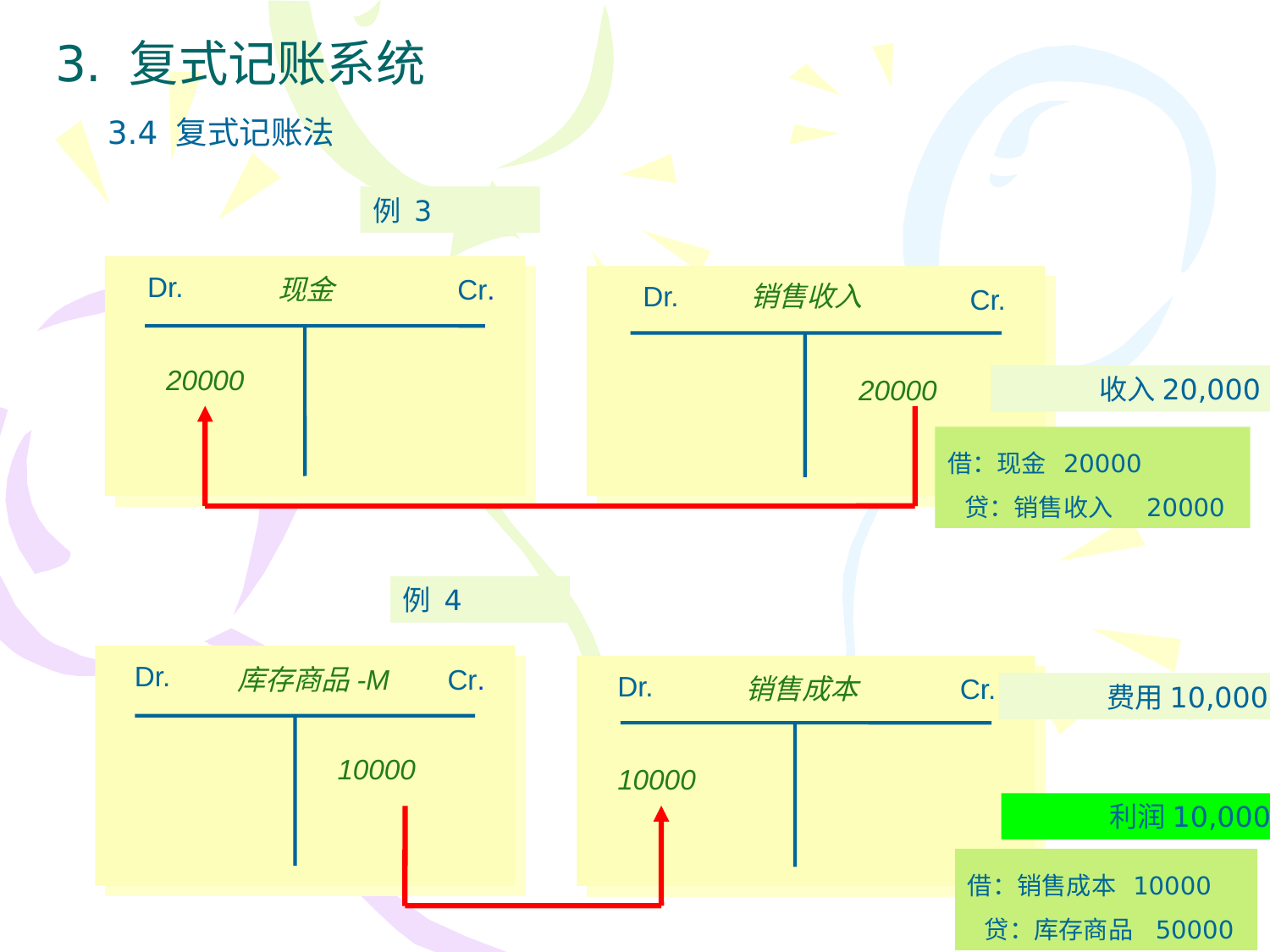

3. 复式记账系统
3.4 复式记账法
例 3

Dr.
现金
Cr.

Dr.
销售收入
Cr.

20000
收入20,000
20000

借：现金  20000
  贷：销售收入     20000

例 4

Dr.
库存商品-M
Cr.

Dr.
销售成本
Cr.

费用10,000
10000
10000
利润10,000

借：销售成本  10000
  贷：库存商品   50000
39